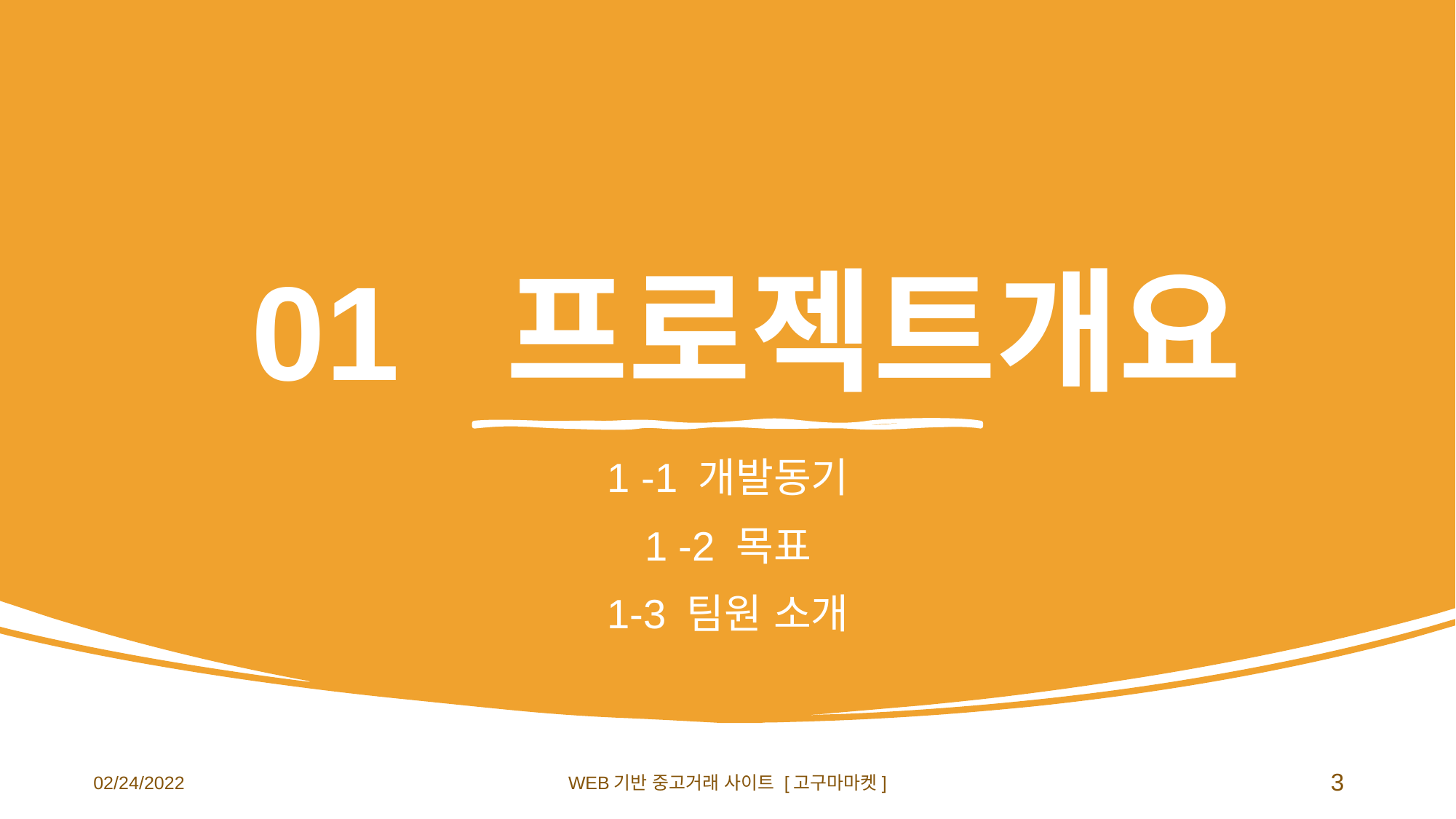

# 01  프로젝트개요
1 -1 개발동기
1 -2 목표
1-3 팀원 소개

3
02/24/2022
WEB기반 중고거래 사이트 [고구마마켓]